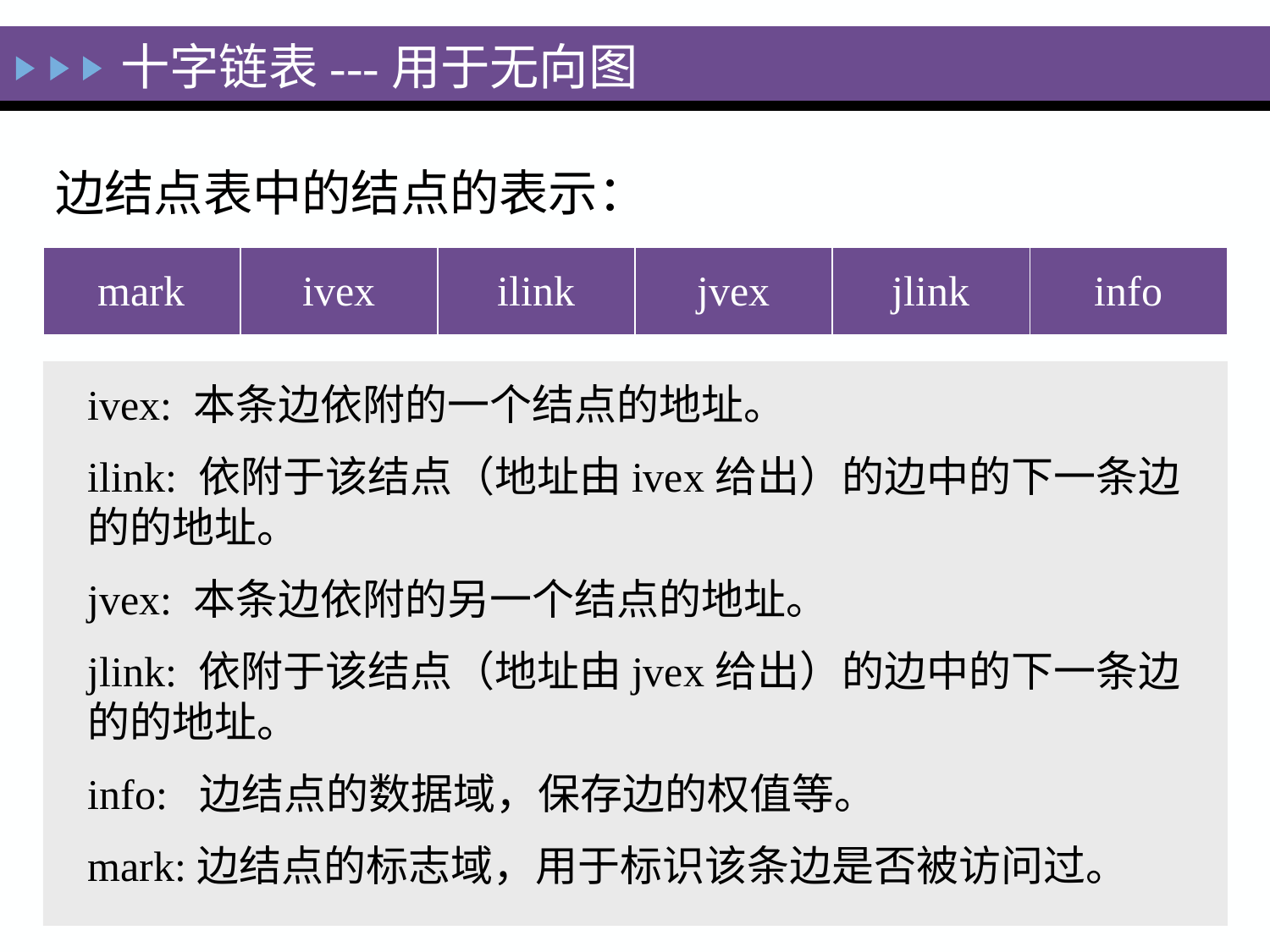

十字链表---用于无向图
边结点表中的结点的表示：
| mark | ivex | ilink | jvex | jlink | info |
| --- | --- | --- | --- | --- | --- |

ivex: 本条边依附的一个结点的地址。
ilink: 依附于该结点（地址由ivex给出）的边中的下一条边的的地址。
jvex: 本条边依附的另一个结点的地址。
jlink: 依附于该结点（地址由jvex给出）的边中的下一条边的的地址。
info:  边结点的数据域，保存边的权值等。
mark:边结点的标志域，用于标识该条边是否被访问过。